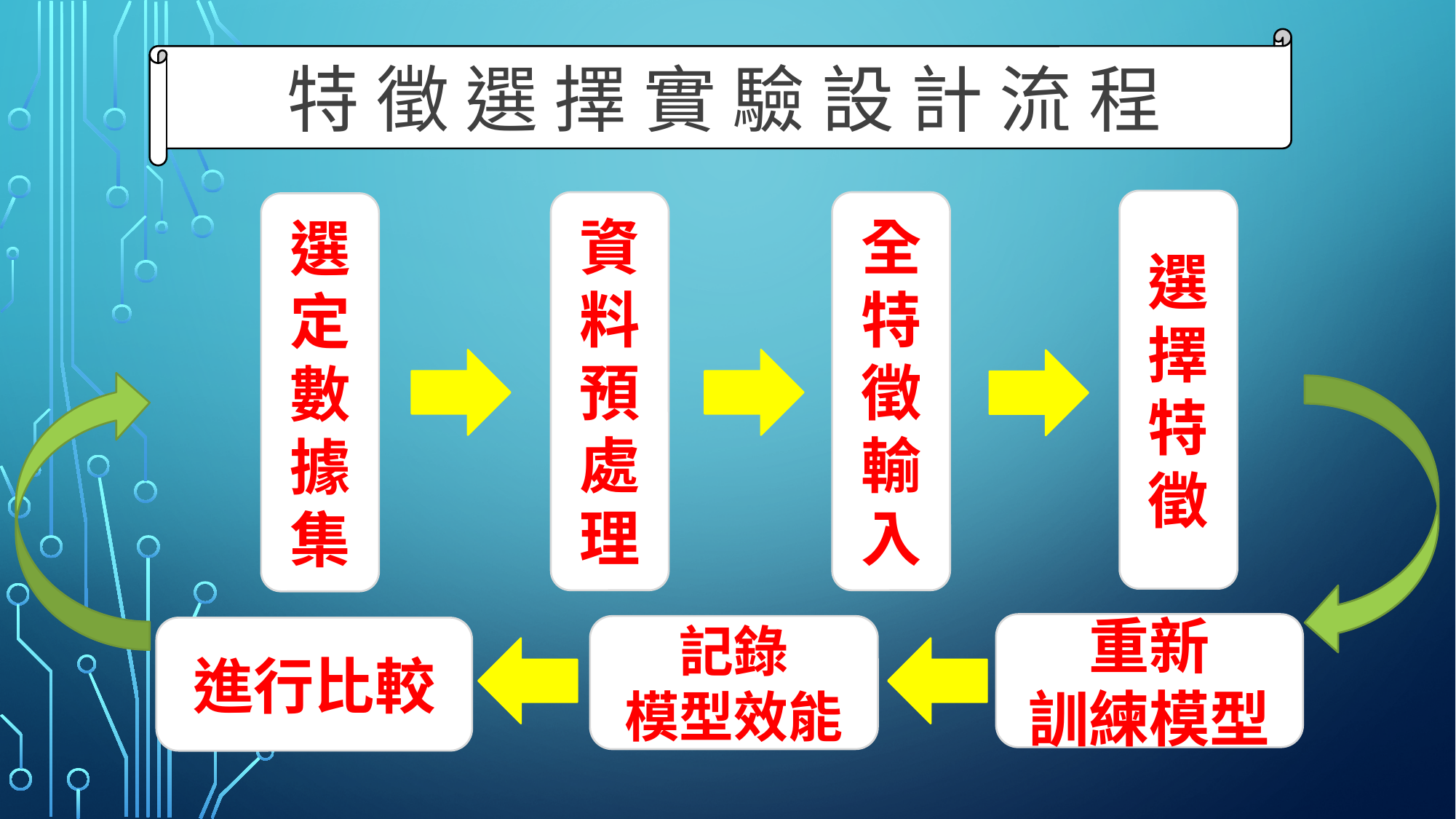

特 徵 選 擇 實 驗 設 計 流 程
選擇特徵

資料預處理

全特徵輸入

選定數據集

進行比較

重新
訓練模型
記錄
模型效能